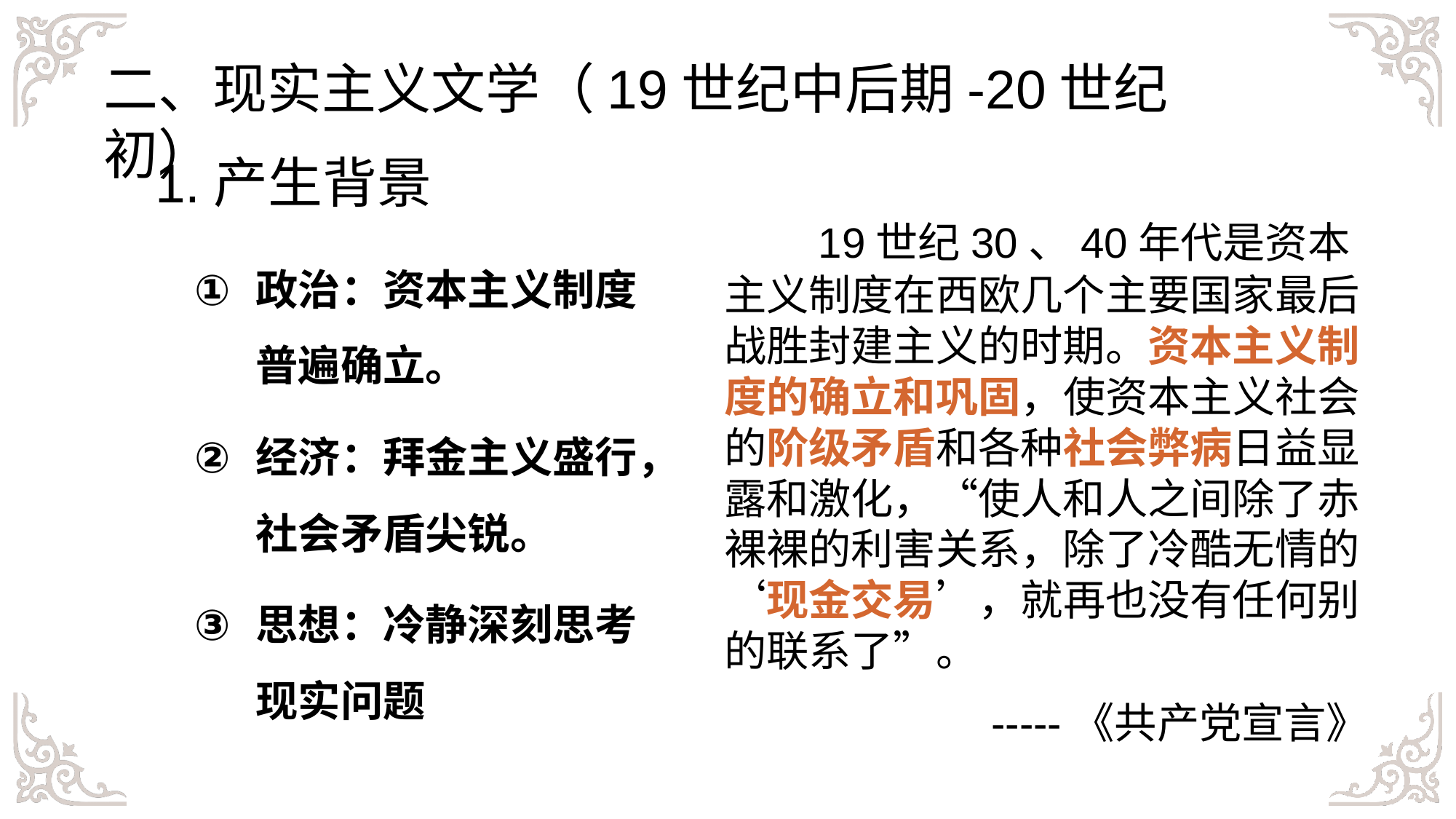

二、现实主义文学（19世纪中后期-20世纪初）
1.产生背景
       19世纪30、40年代是资本主义制度在西欧几个主要国家最后战胜封建主义的时期。资本主义制度的确立和巩固，使资本主义社会的阶级矛盾和各种社会弊病日益显露和激化，“使人和人之间除了赤裸裸的利害关系，除了冷酷无情的‘现金交易’，就再也没有任何别的联系了”。
-----《共产党宣言》
政治：资本主义制度普遍确立。
经济：拜金主义盛行，社会矛盾尖锐。
思想：冷静深刻思考现实问题